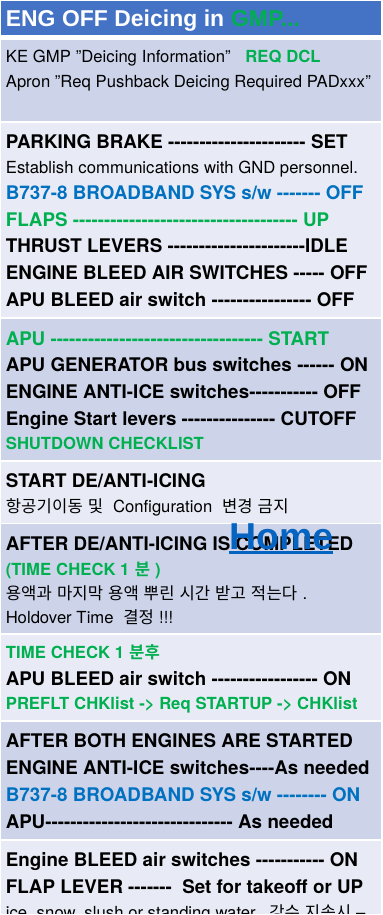

| ENG OFF Deicing in GMP... |
| --- |
| KE GMP ”Deicing Information” REQ DCL Apron ”Req Pushback Deicing Required PADxxx” |
| PARKING BRAKE ---------------------- SET Establish communications with GND personnel. B737-8 BROADBAND SYS s/w ------- OFF FLAPS ------------------------------------ UP THRUST LEVERS ----------------------IDLE ENGINE BLEED AIR SWITCHES ----- OFF APU BLEED air switch ---------------- OFF |
| APU ---------------------------------- START APU GENERATOR bus switches ------ ON ENGINE ANTI-ICE switches----------- OFF Engine Start levers --------------- CUTOFF SHUTDOWN CHECKLIST |
| START DE/ANTI-ICING 항공기이동 및 Configuration 변경 금지 |
| AFTER DE/ANTI-ICING IS COMPLETED (TIME CHECK 1분) 용액과 마지막 용액 뿌린 시간 받고 적는다. Holdover Time 결정!!! |
| TIME CHECK 1분후 APU BLEED air switch ----------------- ON PREFLT CHKlist -> Req STARTUP -> CHKlist |
| AFTER BOTH ENGINES ARE STARTED ENGINE ANTI-ICE switches----As needed B737-8 BROADBAND SYS s/w -------- ON APU------------------------------ As needed |
| Engine BLEED air switches ----------- ON FLAP LEVER ------- Set for takeoff or UP ice, snow, slush or standing water, 강수 지속시 – FLAP UP고려 Flight controls --------- Check, as needed AFTER START CHKlist (ATC CLR Confirm) |
| TAXI, BEFORE TAKEOFF, TAKEOFF cold wx 참조!!! DECISION TREE next page |
Home